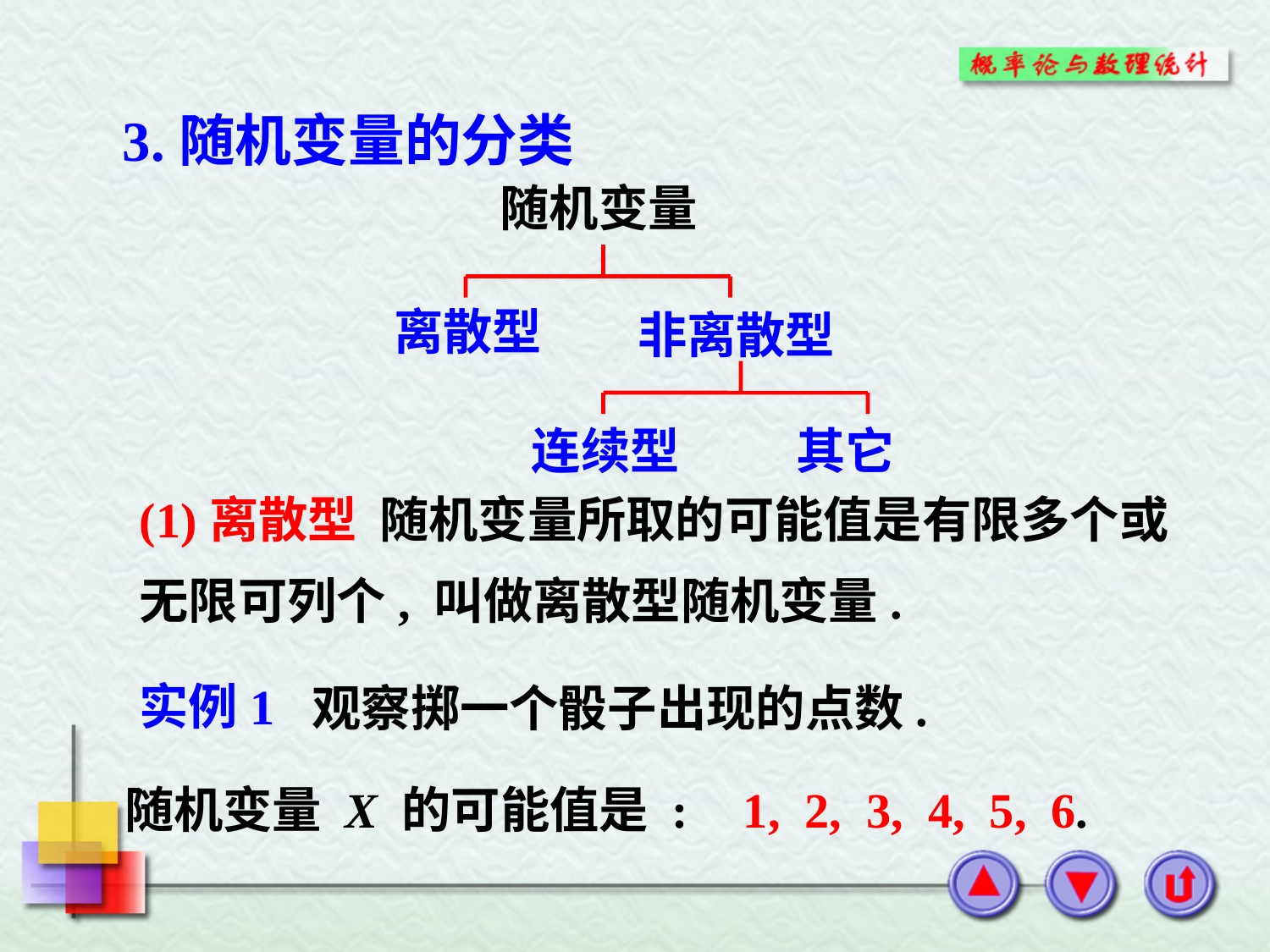

3.随机变量的分类
随机变量

离散型
非离散型

连续型
其它
(1)离散型  随机变量所取的可能值是有限多个或
无限可列个, 叫做离散型随机变量.
实例1
 观察掷一个骰子出现的点数.
随机变量 X 的可能值是 :
1,  2,  3,  4,  5,  6.